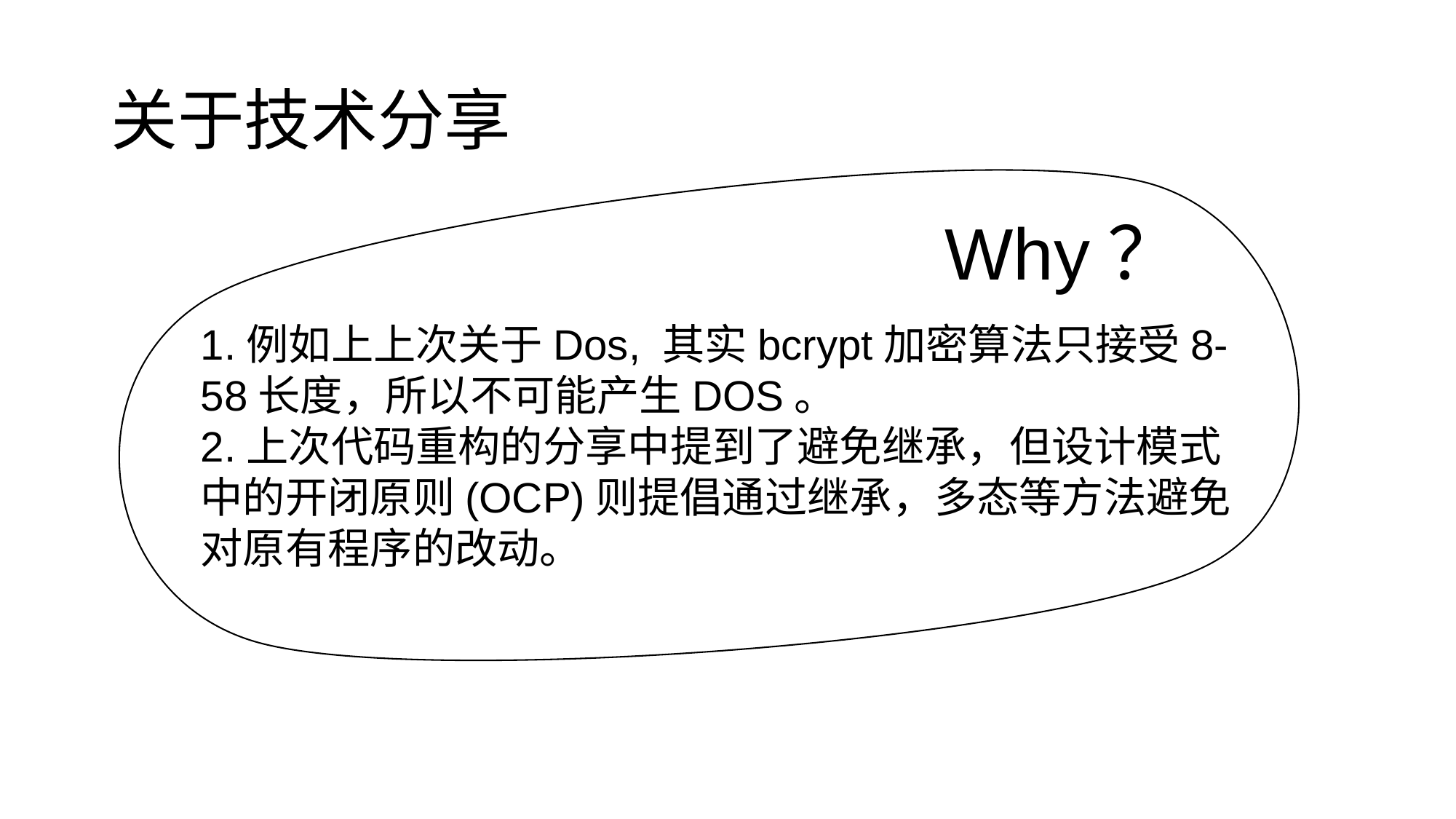

# 关于技术分享

Why？
1.例如上上次关于Dos, 其实bcrypt加密算法只接受8-58长度，所以不可能产生DOS。
2.上次代码重构的分享中提到了避免继承，但设计模式中的开闭原则(OCP)则提倡通过继承，多态等方法避免对原有程序的改动。